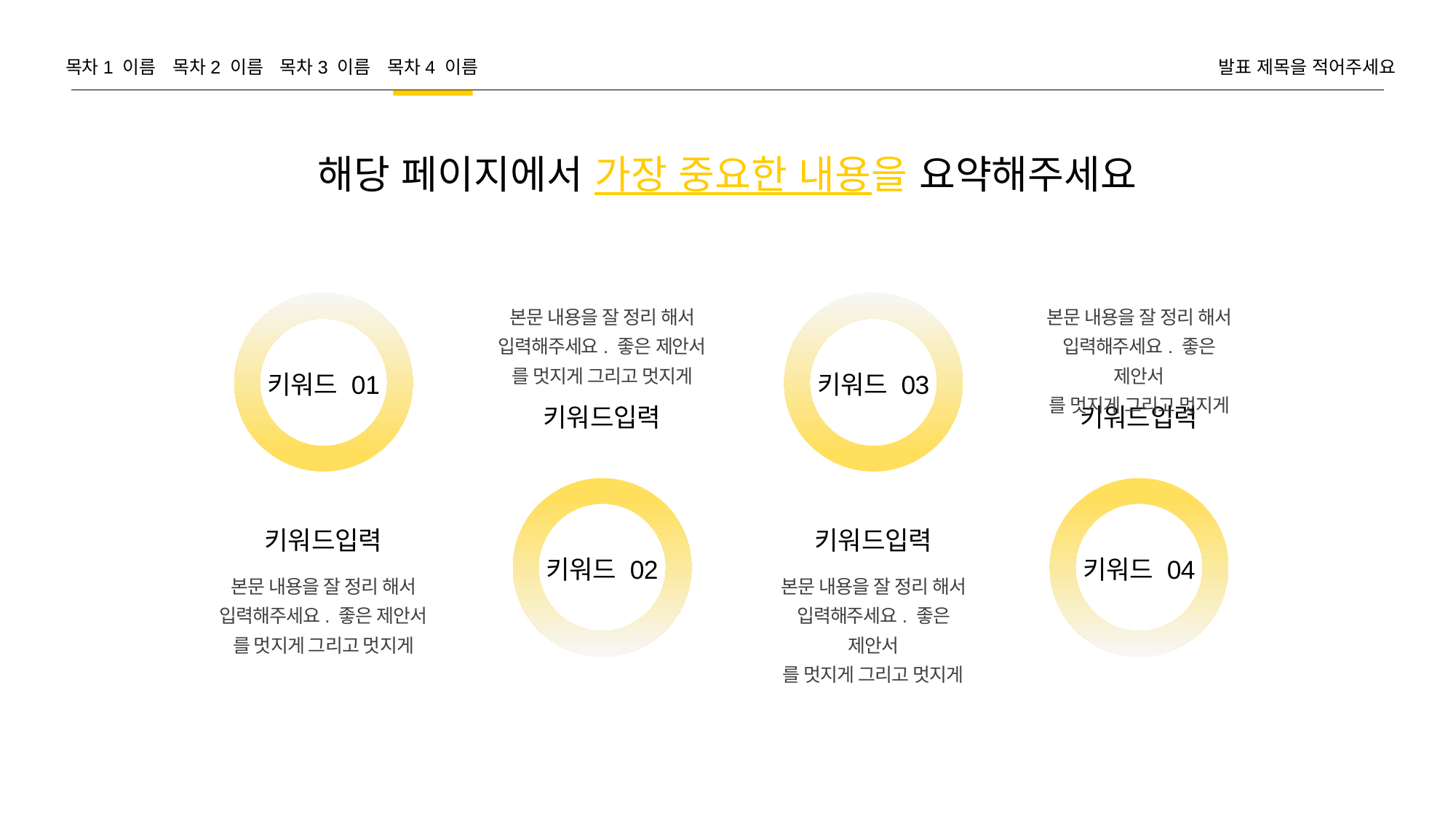

목차1 이름
목차2 이름
목차3 이름
목차4 이름
발표 제목을 적어주세요

해당 페이지에서 가장 중요한 내용을 요약해주세요

본문 내용을 잘 정리 해서 입력해주세요. 좋은 제안서
를 멋지게 그리고 멋지게

본문 내용을 잘 정리 해서 입력해주세요. 좋은 제안서
를 멋지게 그리고 멋지게
키워드 01
키워드 03
키워드입력
키워드입력

키워드입력
키워드입력
키워드 02
키워드 04
본문 내용을 잘 정리 해서 입력해주세요. 좋은 제안서
를 멋지게 그리고 멋지게
본문 내용을 잘 정리 해서 입력해주세요. 좋은 제안서
를 멋지게 그리고 멋지게